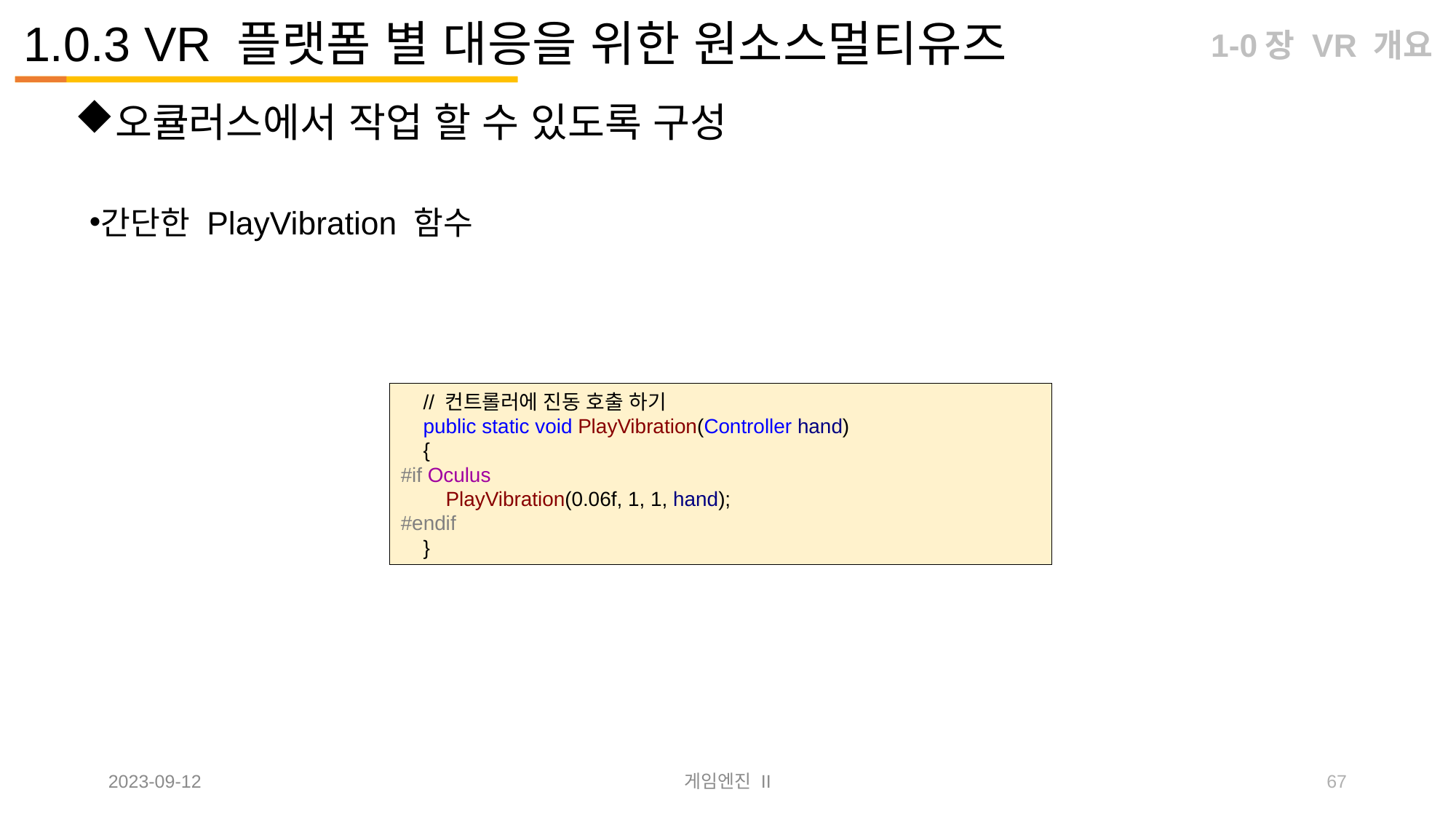

# 1.0.3 VR 플랫폼 별 대응을 위한 원소스멀티유즈
1-0장 VR 개요

오큘러스에서 작업 할 수 있도록 구성
간단한 PlayVibration 함수
    // 컨트롤러에 진동 호출 하기
    public static void PlayVibration(Controller hand)
    {
#if Oculus
        PlayVibration(0.06f, 1, 1, hand);
#endif
    }
2023-09-12
게임엔진 II
67